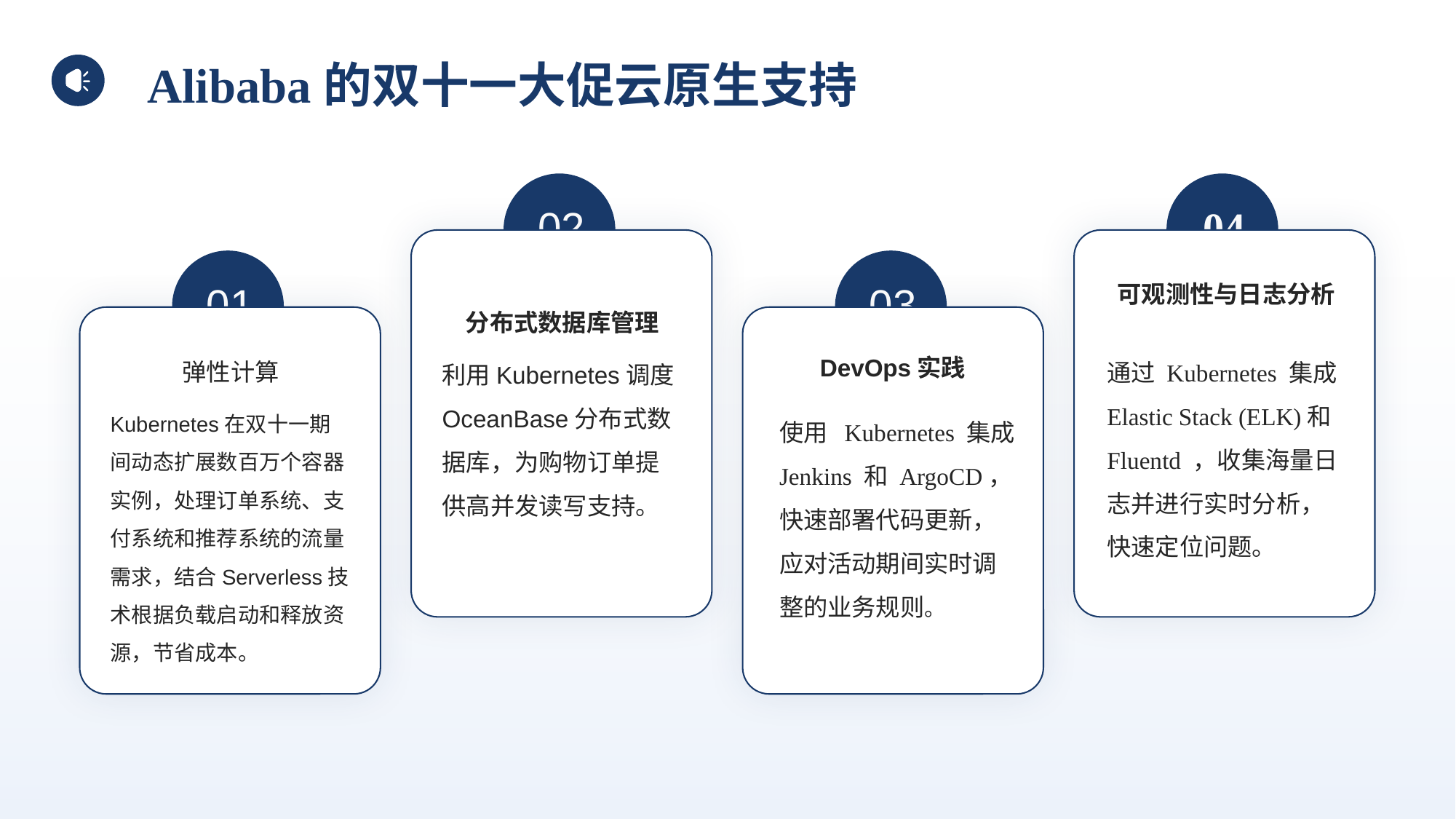

Alibaba的双十一大促云原生支持

02
04

可观测性与日志分析

分布式数据库管理
01
03

DevOps实践
弹性计算
通过 Kubernetes 集成Elastic Stack (ELK)和Fluentd ，收集海量日志并进行实时分析，快速定位问题。
利用Kubernetes调度OceanBase分布式数据库，为购物订单提供高并发读写支持。
Kubernetes在双十一期间动态扩展数百万个容器实例，处理订单系统、支付系统和推荐系统的流量需求，结合Serverless技术根据负载启动和释放资源，节省成本。
使用  Kubernetes 集成Jenkins 和 ArgoCD，快速部署代码更新，应对活动期间实时调整的业务规则。